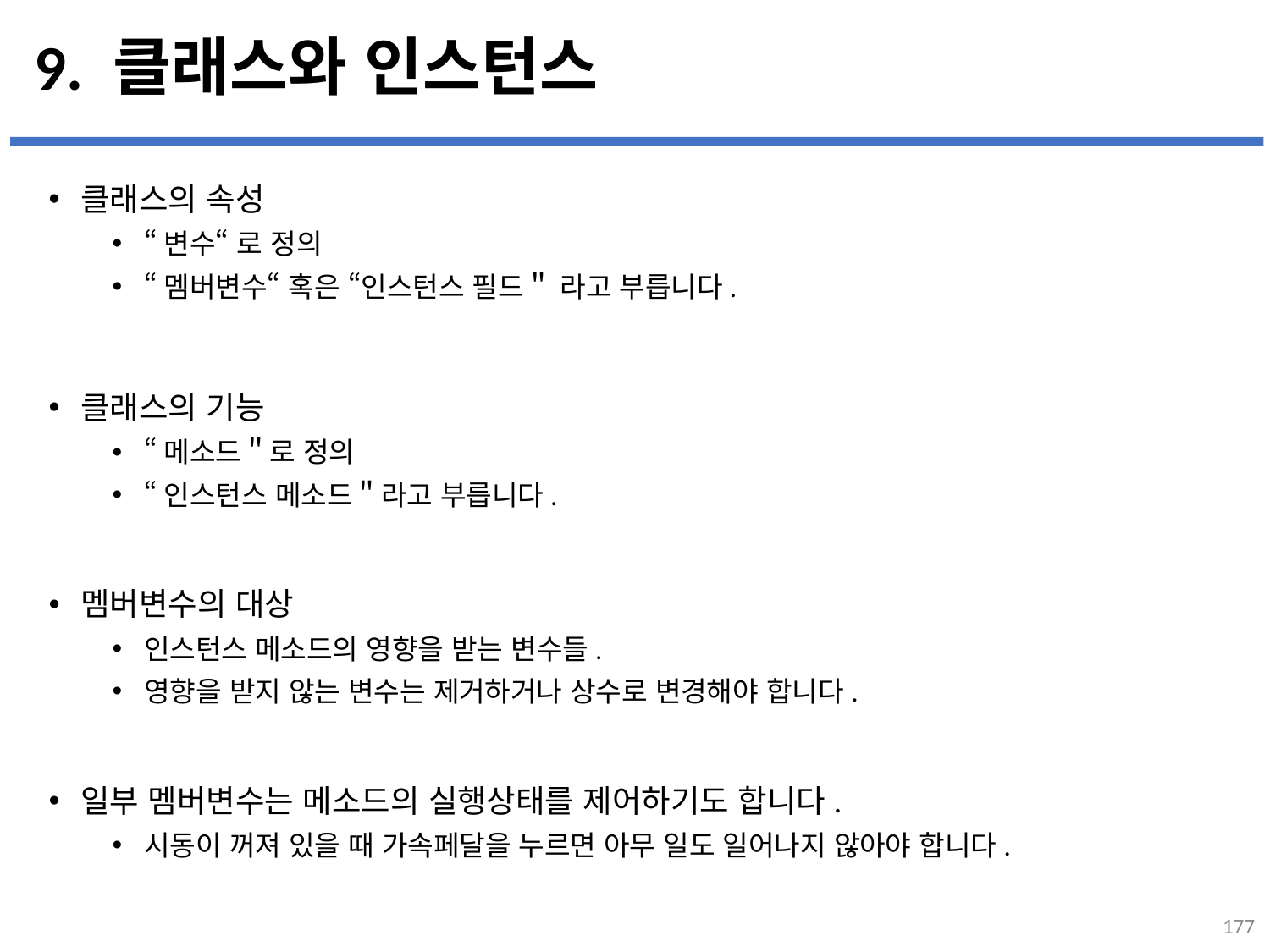

# 9. 클래스와 인스턴스
클래스의 속성
“변수“ 로 정의
“멤버변수“ 혹은 “인스턴스 필드＂ 라고 부릅니다.

클래스의 기능
“메소드＂로 정의
“인스턴스 메소드＂라고 부릅니다.

멤버변수의 대상
인스턴스 메소드의 영향을 받는 변수들.
영향을 받지 않는 변수는 제거하거나 상수로 변경해야 합니다.

일부 멤버변수는 메소드의 실행상태를 제어하기도 합니다.
시동이 꺼져 있을 때 가속페달을 누르면 아무 일도 일어나지 않아야 합니다.
...

설명
177